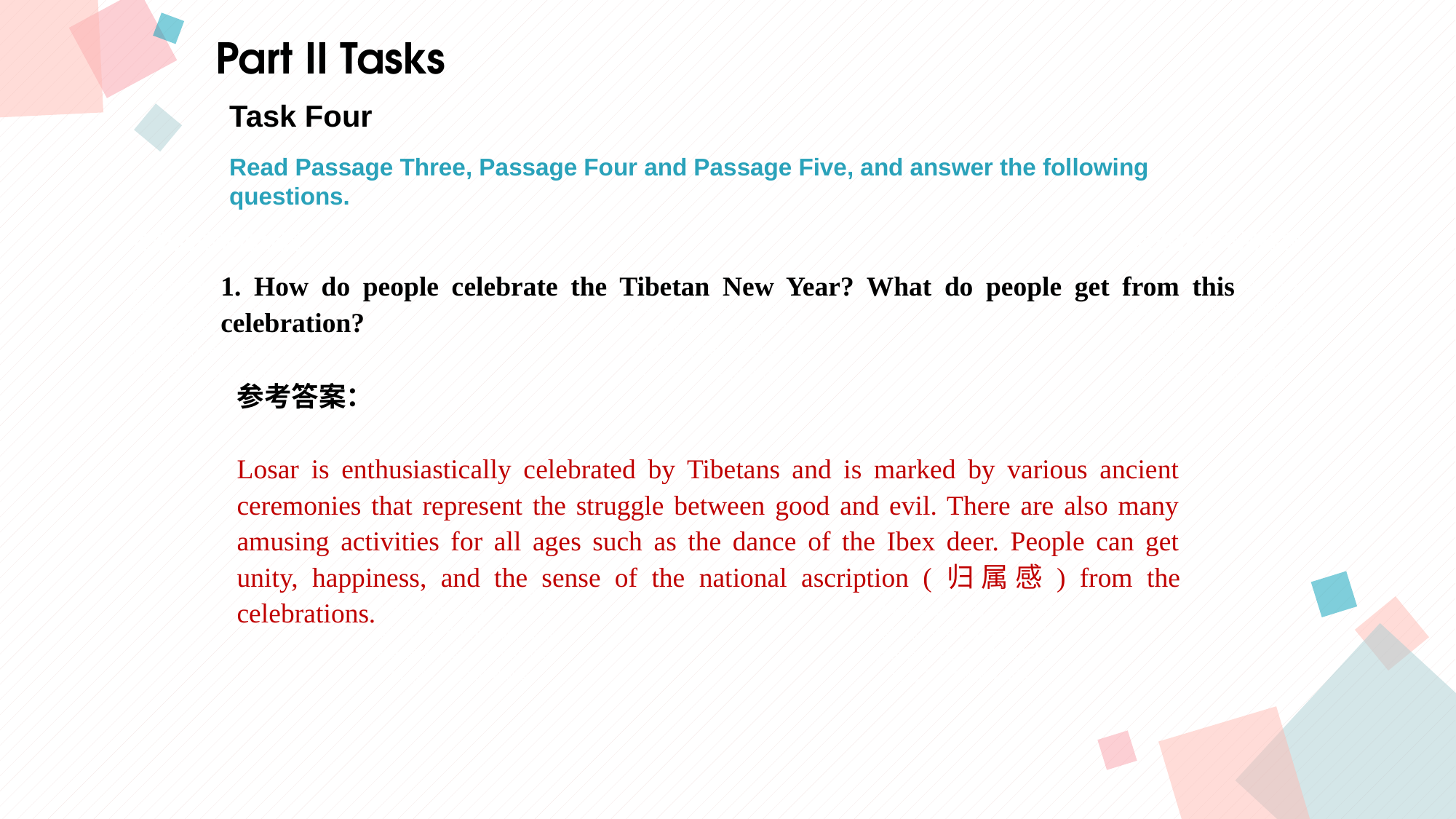

Part II Tasks
Task Four

Read Passage Three, Passage Four and Passage Five, and answer the following
questions.
点击此处添加标题
点击此处添加标题
1. How do people celebrate the Tibetan New Year? What do people get from this celebration?

标题数字等都可以通过点击和重新输入进行更改，顶部“开始”面板中可以对字体、字号、颜色等进行修改。建议正文8-14号字，1.3倍字间距。
标题数字等都可以通过点击和重新输入进行更改，顶部“开始”面板中可以对字体、字号、颜色等进行修改。建议正文8-14号字，1.3倍字间距。
标题数字等都可以通过点击和重新输入进行更改，顶部“开始”面板中可以对字体、字号、颜色等进行修改。建议正文8-14号字，1.3倍字间距。
参考答案：

Losar is enthusiastically celebrated by Tibetans and is marked by various ancient ceremonies that represent the struggle between good and evil. There are also many amusing activities for all ages such as the dance of the Ibex deer. People can get unity, happiness, and the sense of the national ascription (归属感) from the celebrations.
点击此处添加标题
标题数字等都可以通过点击和重新输入进行更改，顶部“开始”面板中可以对字体、字号、颜色等进行修改。建议正文8-14号字，1.3倍字间距。
标题数字等都可以通过点击和重新输入进行更改，顶部“开始”面板中可以对字体、字号、颜色等进行修改。建议正文8-14号字，1.3倍字间距。